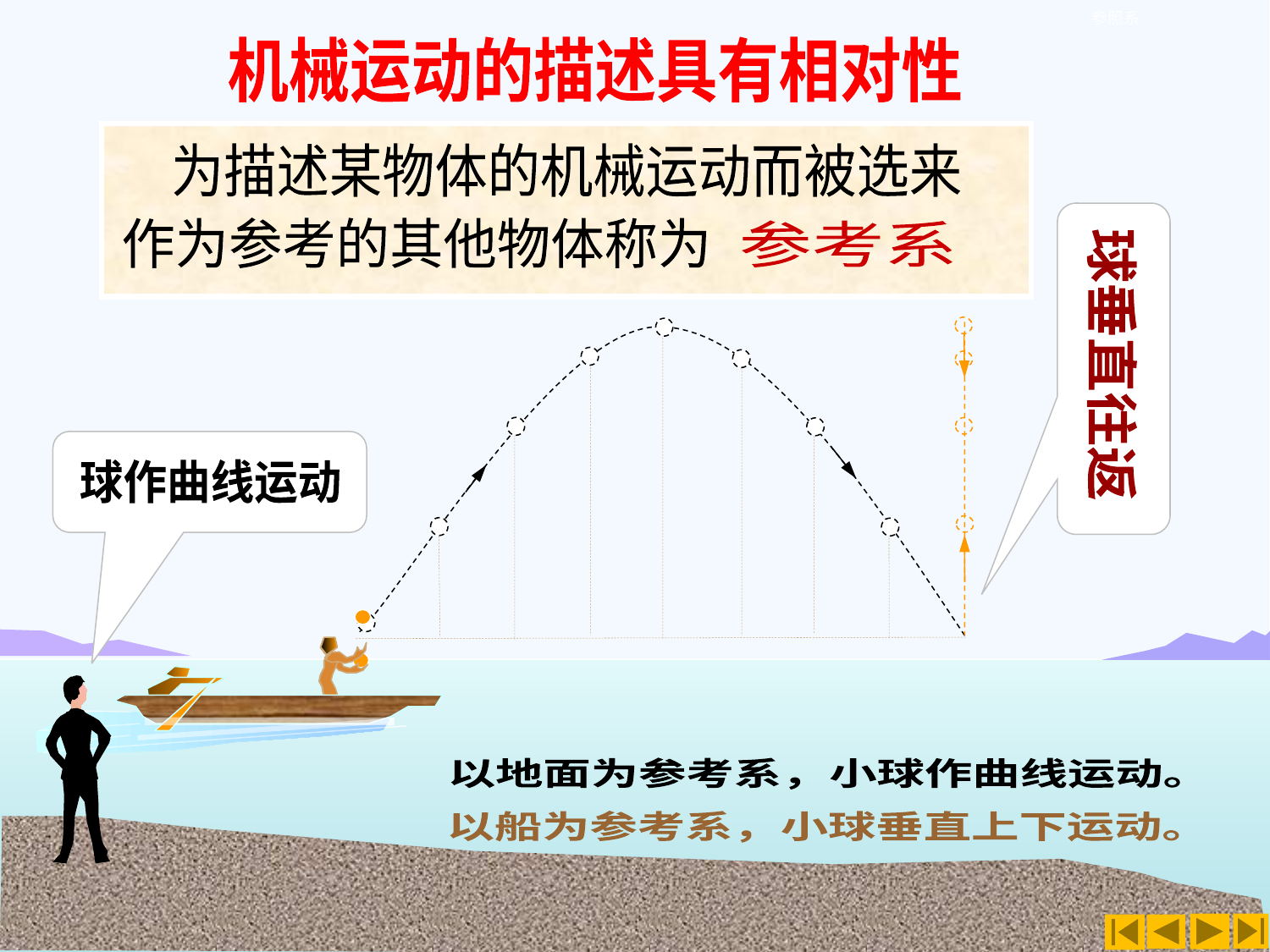

参照系
机械运动的描述具有相对性

为描述某物体的机械运动而被选来
作为参考的其他物体称为
参考系

球垂直往返

球作曲线运动

以地面为参考系，小球作曲线运动。
以船为参考系，小球垂直上下运动。